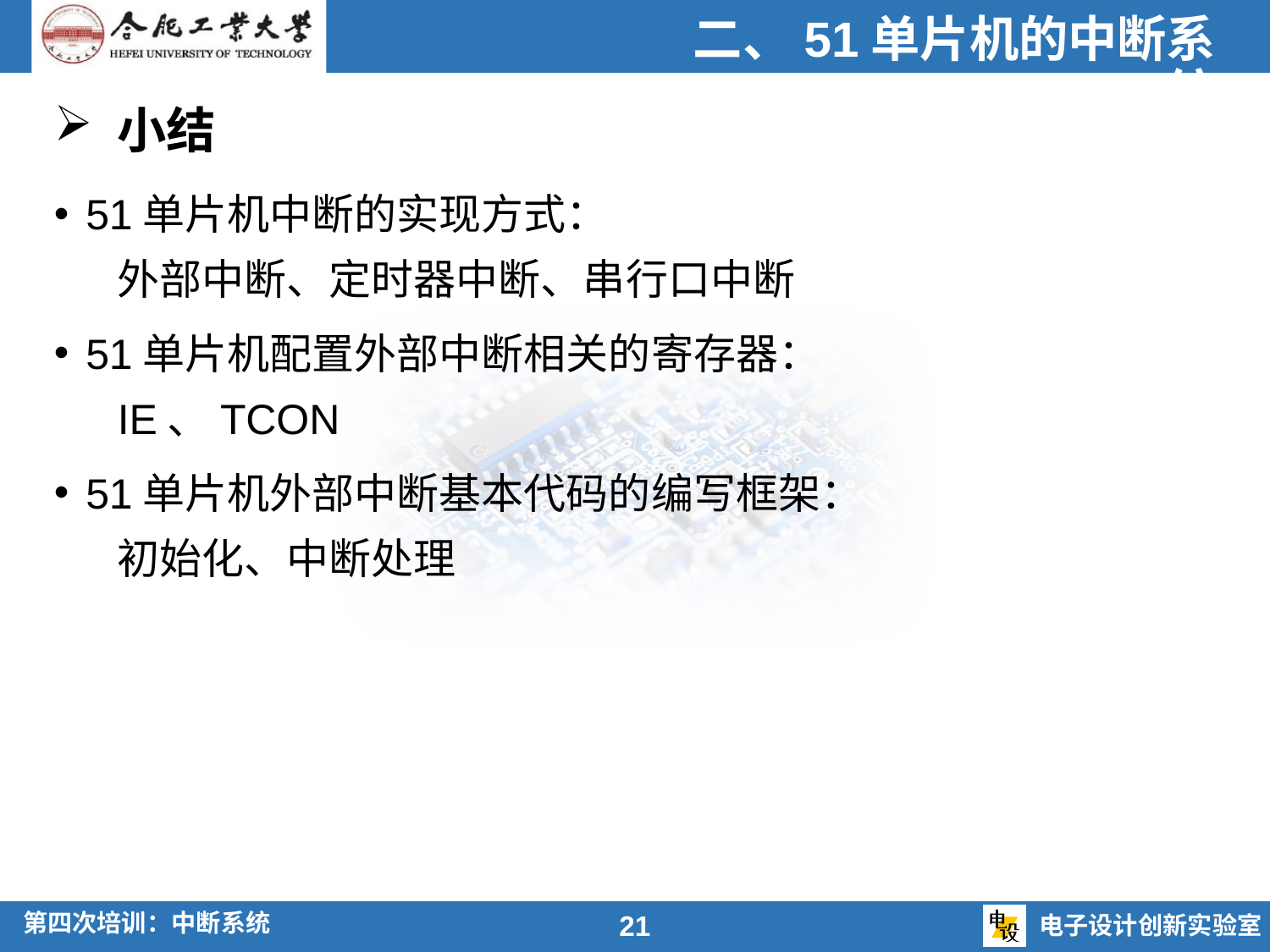

二、51单片机的中断系统
小结
51单片机中断的实现方式：
外部中断、定时器中断、串行口中断
51单片机配置外部中断相关的寄存器：
IE、TCON
51单片机外部中断基本代码的编写框架：
初始化、中断处理

21